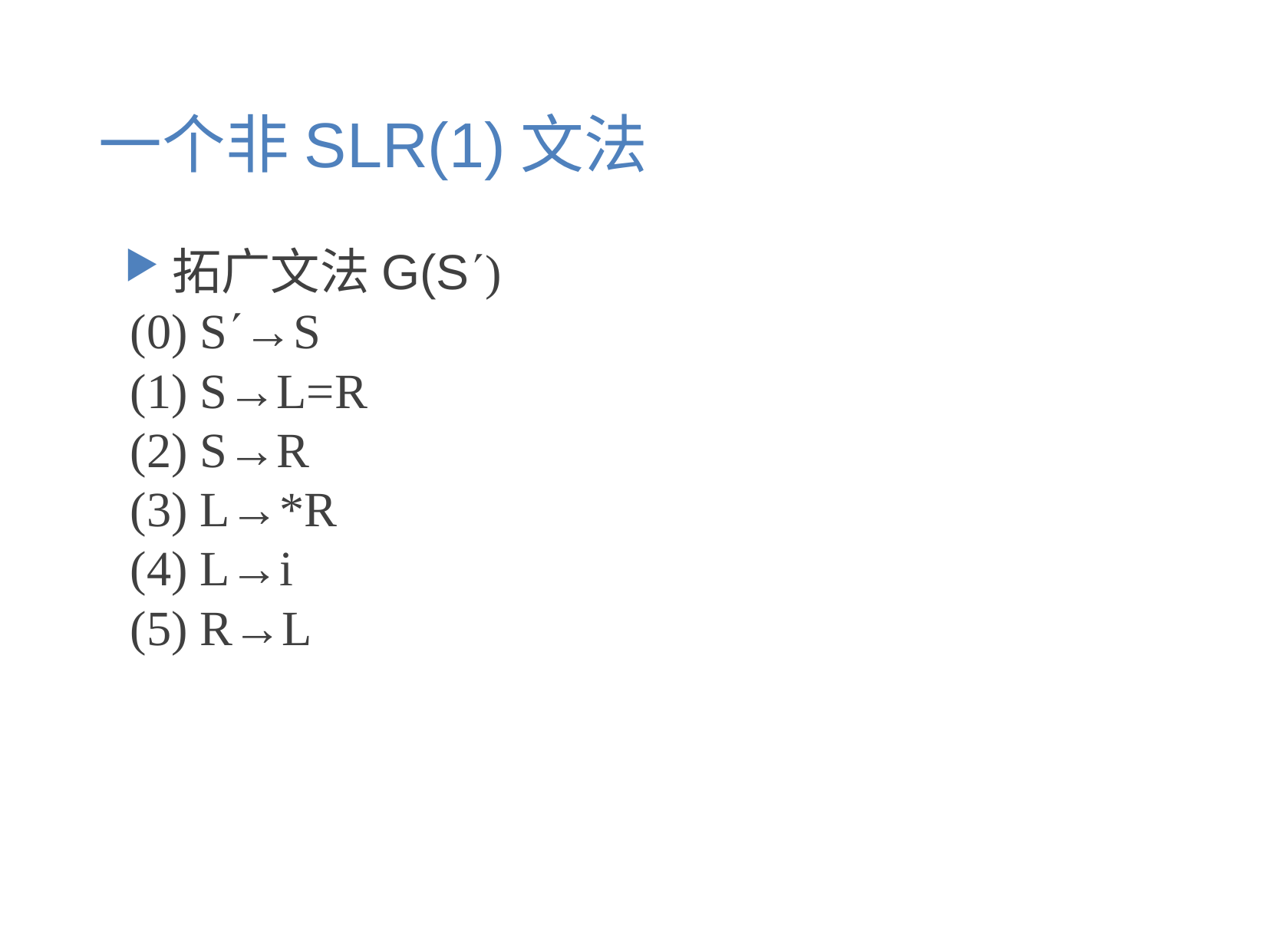

# 一个非SLR(1)文法
拓广文法G(S′)
(0) S′→S
(1) S→L=R
(2) S→R
(3) L→*R
(4) L→i
(5) R→L